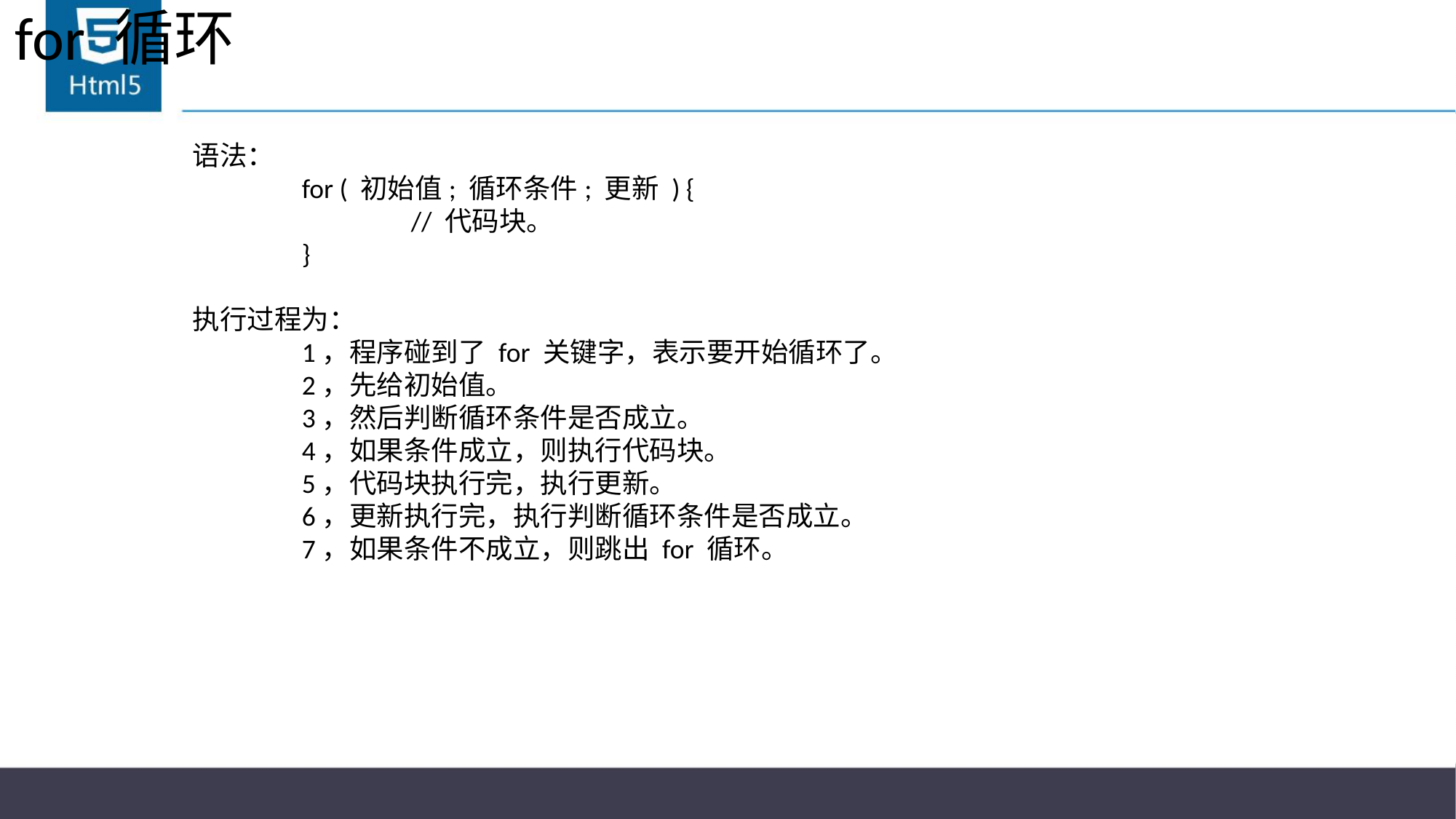

# for 循环
语法：
	for ( 初始值; 循环条件; 更新 ) {
		// 代码块。
	}

执行过程为：
	1，程序碰到了 for 关键字，表示要开始循环了。
	2，先给初始值。
	3，然后判断循环条件是否成立。
	4，如果条件成立，则执行代码块。
	5，代码块执行完，执行更新。
	6，更新执行完，执行判断循环条件是否成立。
	7，如果条件不成立，则跳出 for 循环。